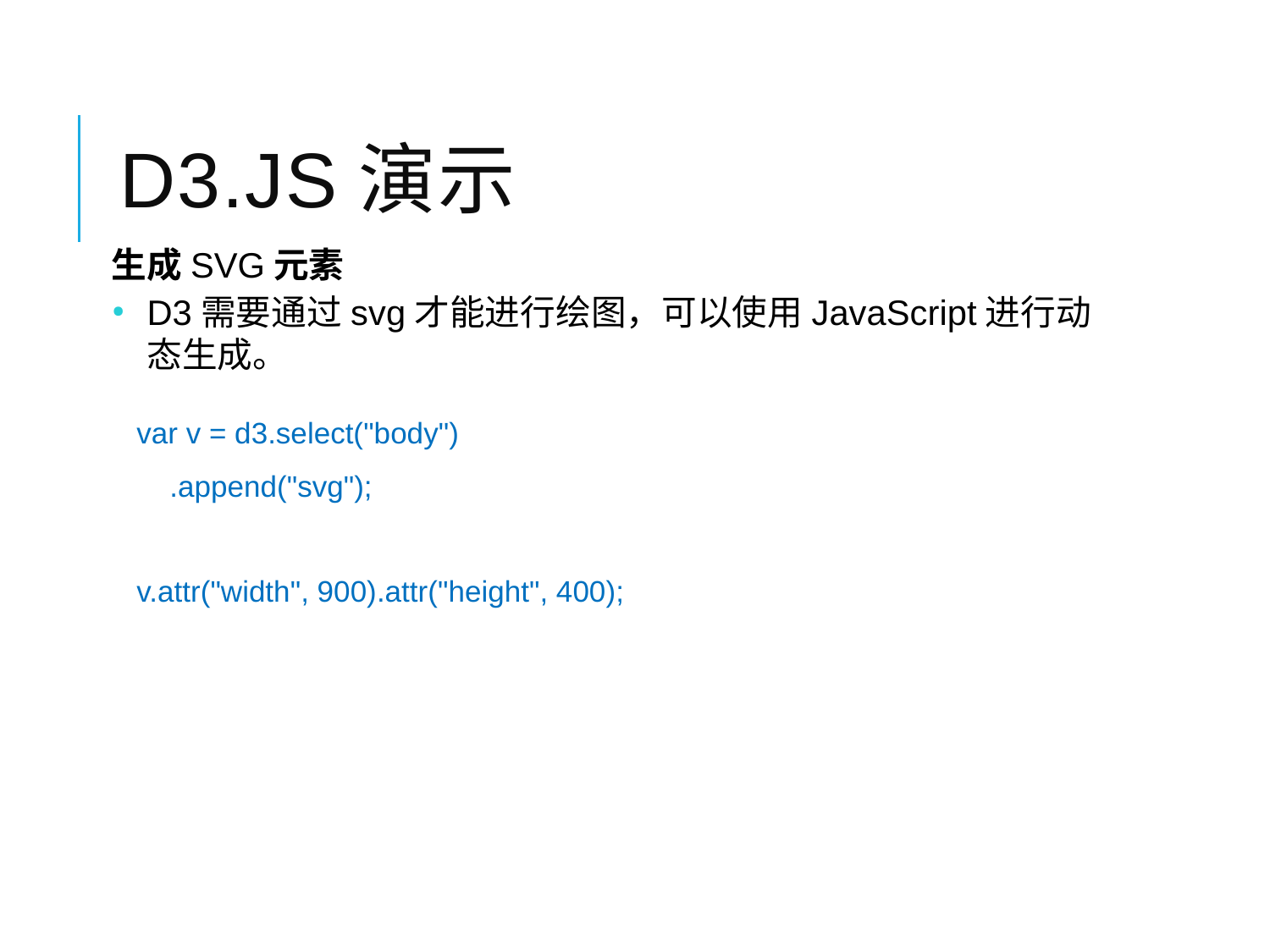

# D3.js演示
生成SVG元素
D3需要通过svg才能进行绘图，可以使用JavaScript进行动态生成。
var v = d3.select("body")
	    .append("svg");

v.attr("width", 900).attr("height", 400);